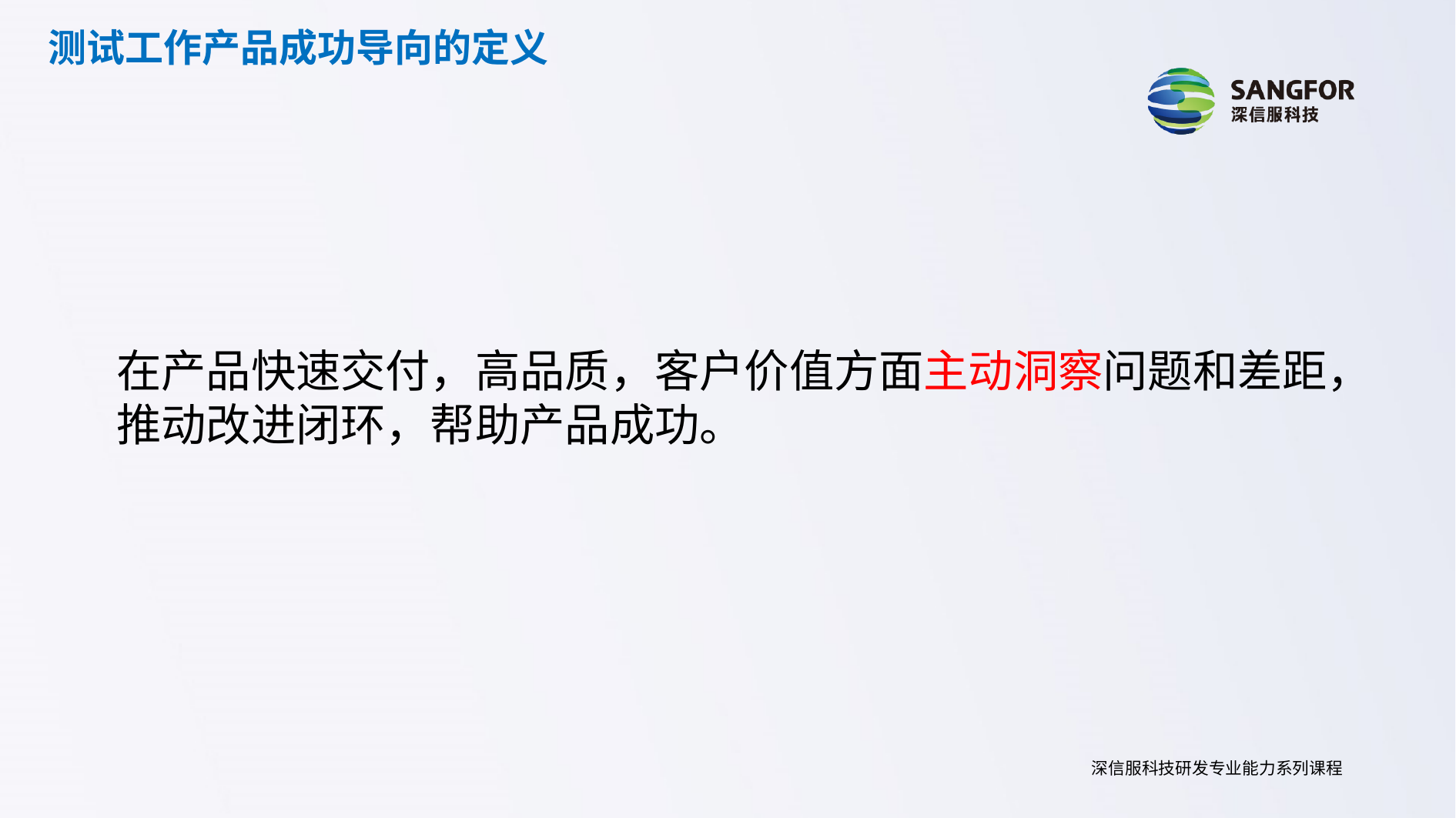

测试工作产品成功导向的定义
在产品快速交付，高品质，客户价值方面主动洞察问题和差距，推动改进闭环，帮助产品成功。